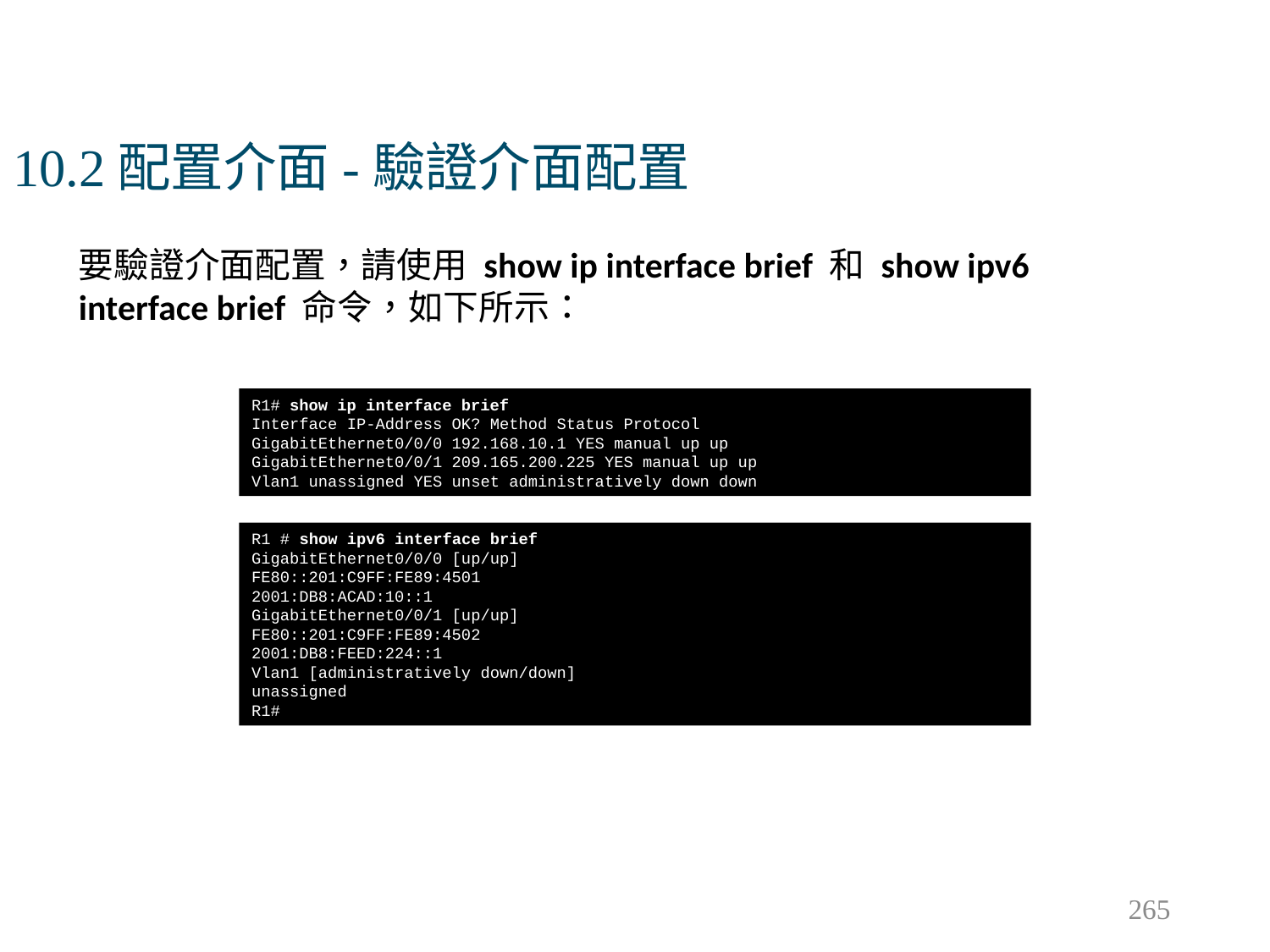

# 10.2配置介面-驗證介面配置
要驗證介面配置，請使用 show ip interface brief 和 show ipv6 interface brief 命令，如下所示：
R1# show ip interface brief
Interface IP-Address OK? Method Status Protocol
GigabitEthernet0/0/0 192.168.10.1 YES manual up up
GigabitEthernet0/0/1 209.165.200.225 YES manual up up
Vlan1 unassigned YES unset administratively down down
R1 # show ipv6 interface brief
GigabitEthernet0/0/0 [up/up]
FE80::201:C9FF:FE89:4501
2001:DB8:ACAD:10::1
GigabitEthernet0/0/1 [up/up]
FE80::201:C9FF:FE89:4502
2001:DB8:FEED:224::1
Vlan1 [administratively down/down]
unassigned
R1#
265